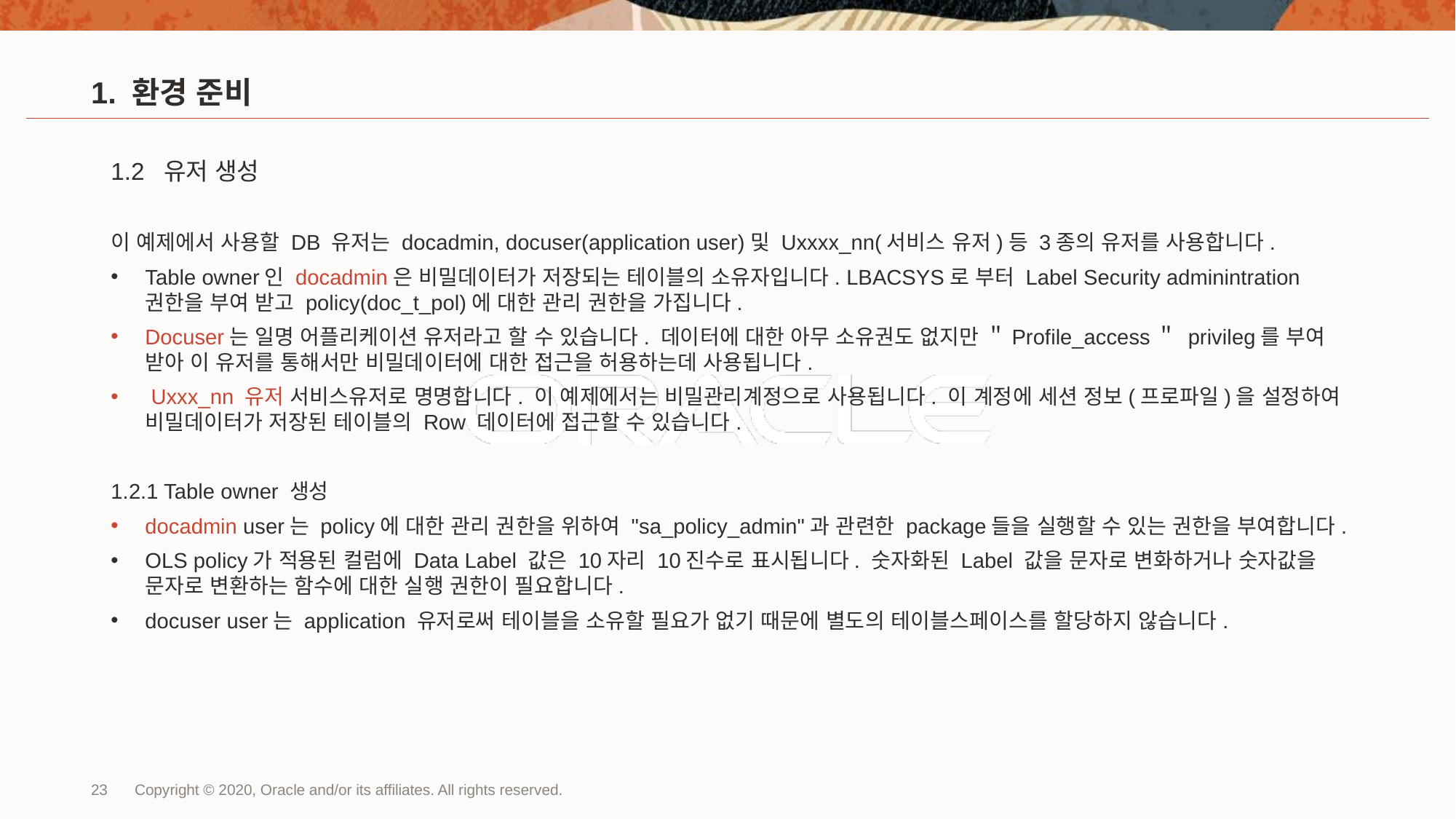

# 1. 환경 준비
1.2  유저 생성

이 예제에서 사용할 DB 유저는 docadmin, docuser(application user)및 Uxxxx_nn(서비스 유저)등 3종의 유저를 사용합니다.
Table owner인 docadmin은 비밀데이터가 저장되는 테이블의 소유자입니다. LBACSYS로 부터 Label Security adminintration 권한을 부여 받고 policy(doc_t_pol)에 대한 관리 권한을 가집니다.
Docuser는 일명 어플리케이션 유저라고 할 수 있습니다. 데이터에 대한 아무 소유권도 없지만 ＂Profile_access＂ privileg를 부여 받아 이 유저를 통해서만 비밀데이터에 대한 접근을 허용하는데 사용됩니다.
 Uxxx_nn 유저 서비스유저로 명명합니다. 이 예제에서는 비밀관리계정으로 사용됩니다. 이 계정에 세션 정보(프로파일)을 설정하여 비밀데이터가 저장된 테이블의 Row 데이터에 접근할 수 있습니다.

1.2.1 Table owner 생성
docadmin user는 policy에 대한 관리 권한을 위하여 "sa_policy_admin"과 관련한 package들을 실행할 수 있는 권한을 부여합니다.
OLS policy가 적용된 컬럼에 Data Label 값은 10자리 10진수로 표시됩니다. 숫자화된 Label 값을 문자로 변화하거나 숫자값을 문자로 변환하는 함수에 대한 실행 권한이 필요합니다.
docuser user는 application 유저로써 테이블을 소유할 필요가 없기 때문에 별도의 테이블스페이스를 할당하지 않습니다.

23
Copyright © 2020, Oracle and/or its affiliates. All rights reserved.